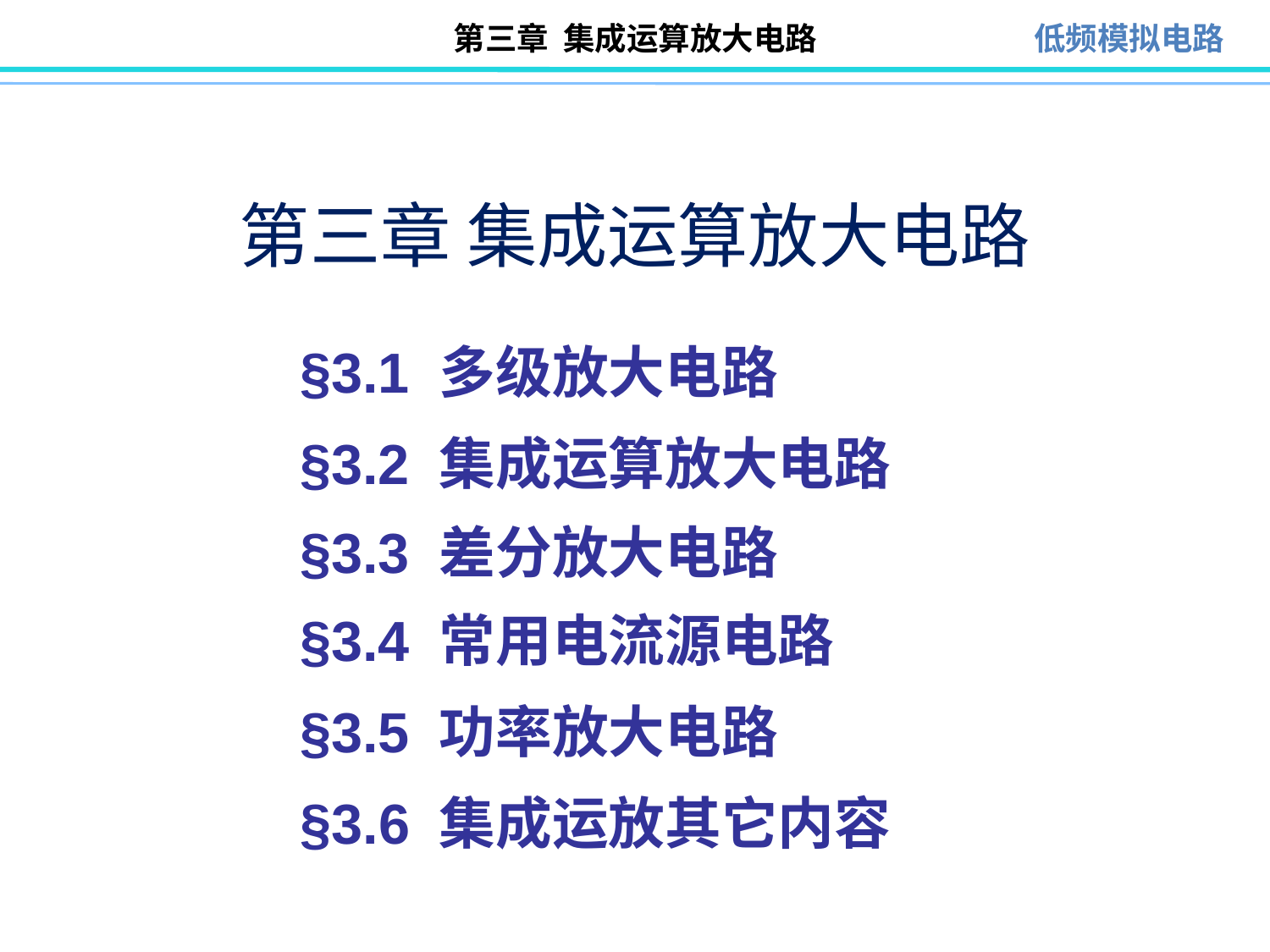

# 第三章 集成运算放大电路
§3.1 多级放大电路
§3.2 集成运算放大电路
§3.3 差分放大电路
§3.4 常用电流源电路
§3.5 功率放大电路
§3.6 集成运放其它内容